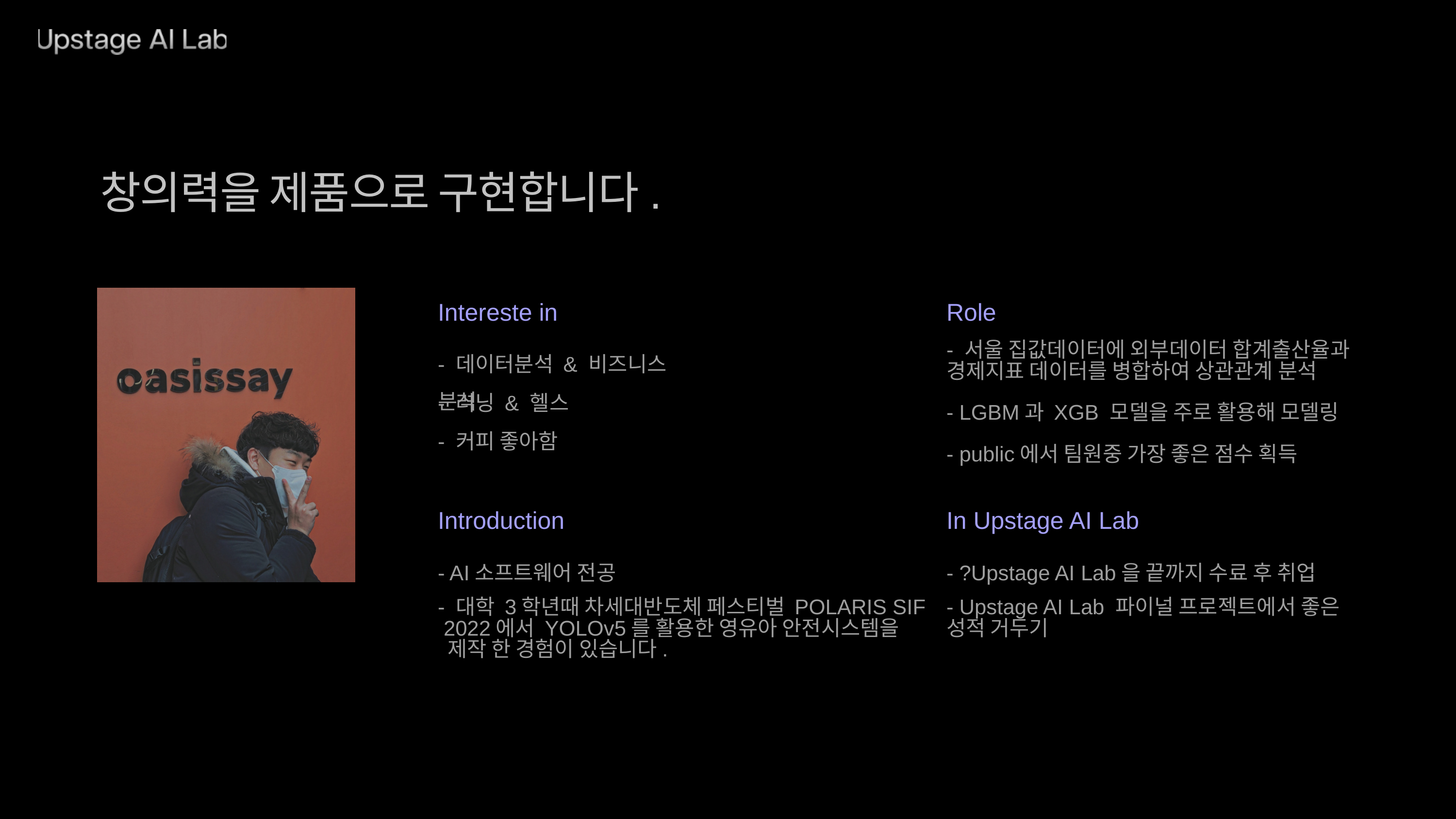

창의력을 제품으로 구현합니다.
Intereste in
Role

- 데이터분석 & 비즈니스 분석
- 서울 집값데이터에 외부데이터 합계출산율과 경제지표 데이터를 병합하여 상관관계 분석
- 러닝 & 헬스
- LGBM과 XGB 모델을 주로 활용해 모델링
- 커피 좋아함
- public에서 팀원중 가장 좋은 점수 획득
Introduction
In Upstage AI Lab
- AI소프트웨어 전공
- ?Upstage AI Lab을 끝까지 수료 후 취업
- 대학 3학년때 차세대반도체 페스티벌 POLARIS SIF
 2022에서 YOLOv5를 활용한 영유아 안전시스템을
 제작 한 경험이 있습니다.

- Upstage AI Lab 파이널 프로젝트에서 좋은 성적 거두기